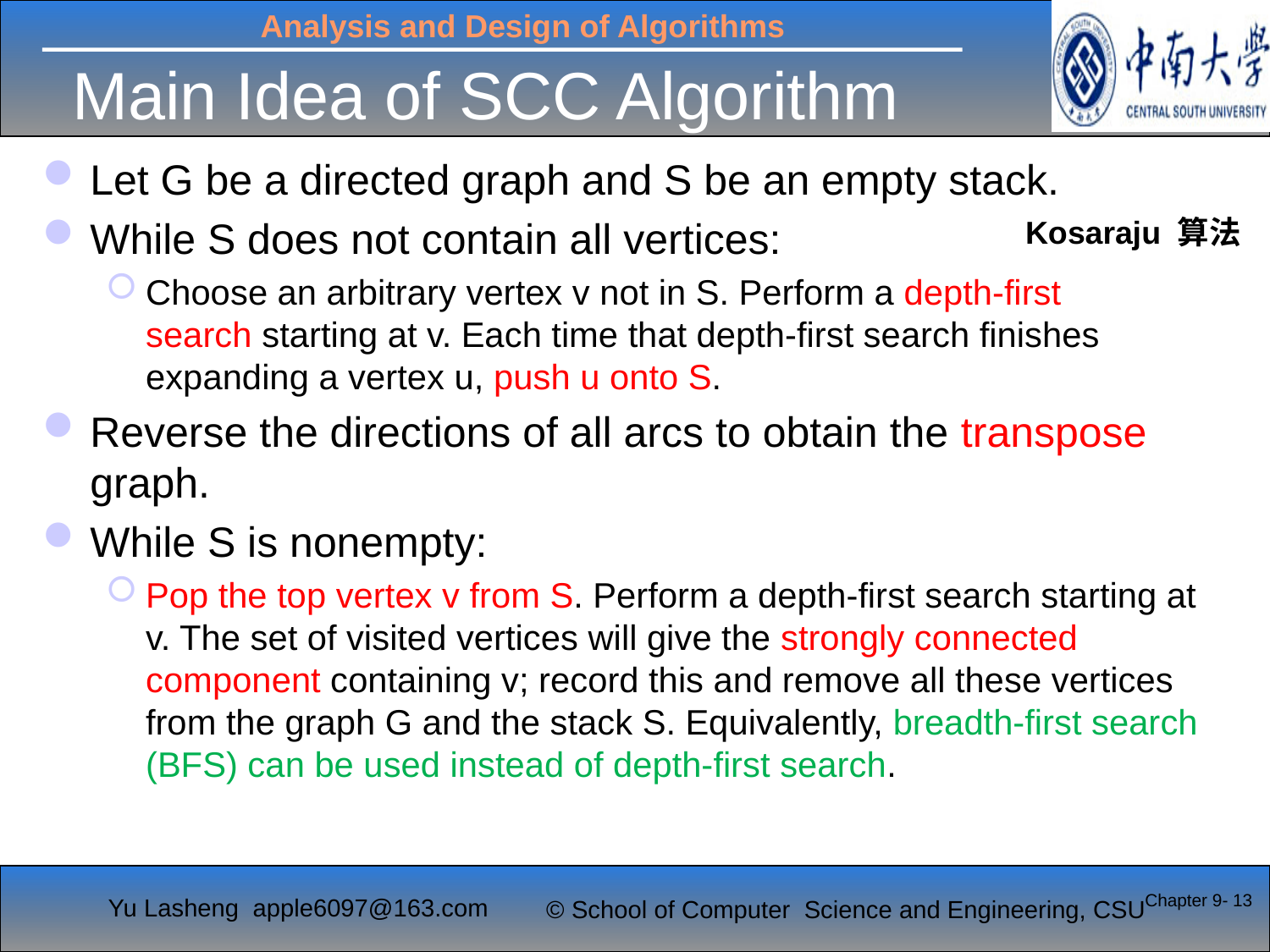

# Main Idea of SCC Algorithm
Let G be a directed graph and S be an empty stack.
While S does not contain all vertices:
Choose an arbitrary vertex v not in S. Perform a depth-first search starting at v. Each time that depth-first search finishes expanding a vertex u, push u onto S.
Reverse the directions of all arcs to obtain the transpose graph.
While S is nonempty:
Pop the top vertex v from S. Perform a depth-first search starting at v. The set of visited vertices will give the strongly connected component containing v; record this and remove all these vertices from the graph G and the stack S. Equivalently, breadth-first search (BFS) can be used instead of depth-first search.
Kosaraju 算法
Chapter 9- 13